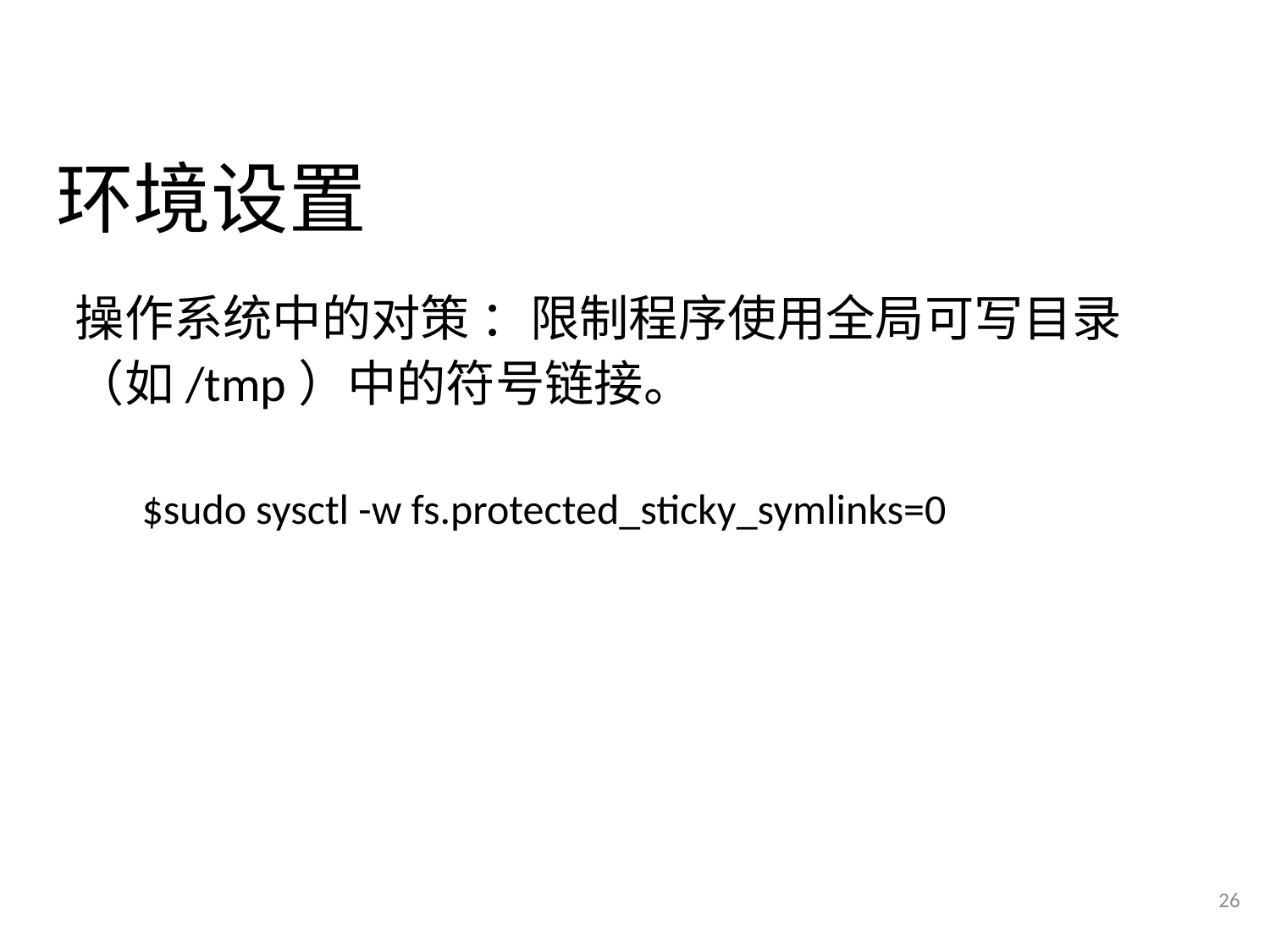

# 环境设置
操作系统中的对策 ：限制程序使用全局可写目录（如/tmp）中的符号链接。

       $sudo sysctl -w fs.protected_sticky_symlinks=0

26